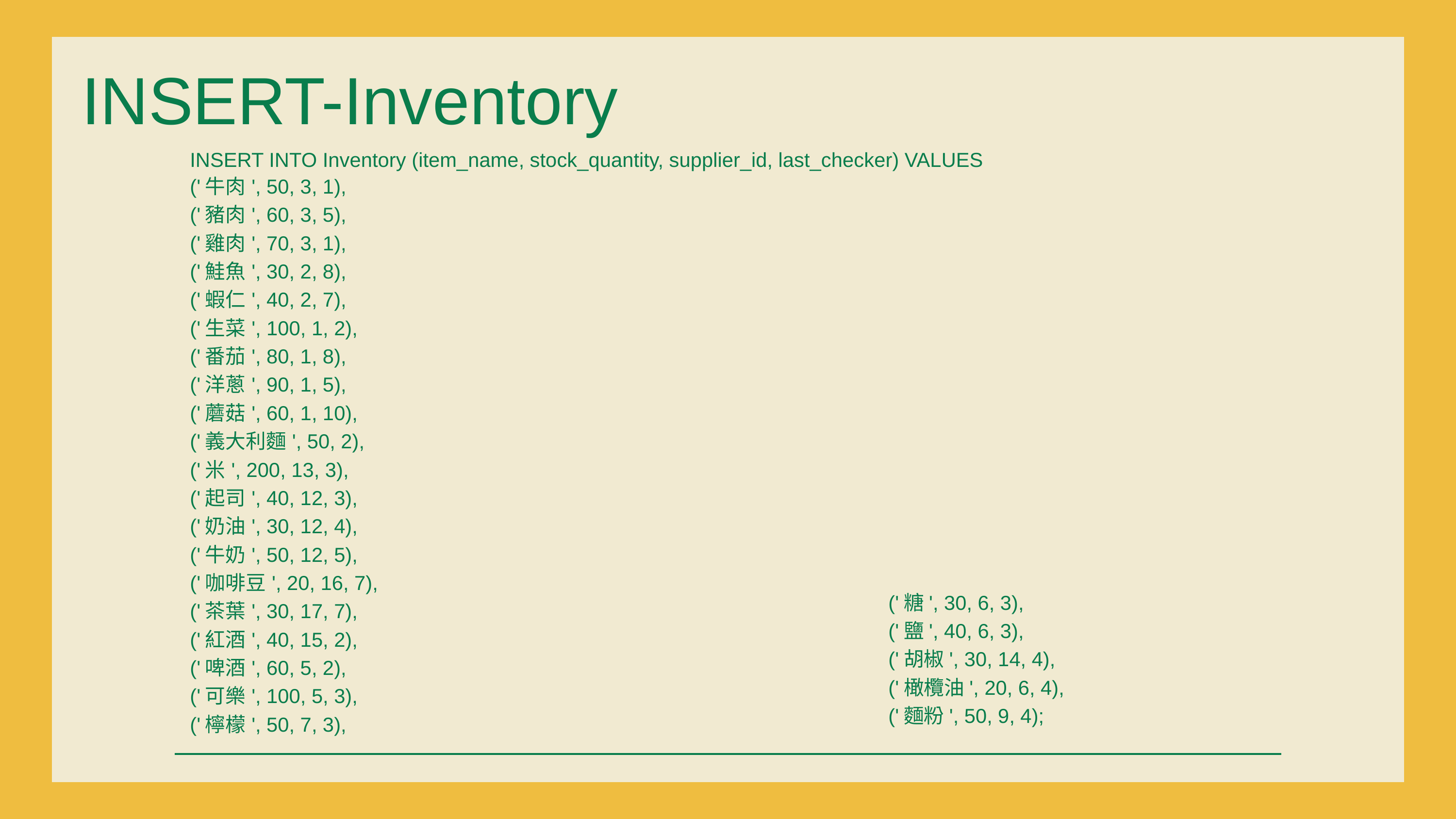

INSERT-Inventory
| INSERT INTO Inventory (item\_name, stock\_quantity, supplier\_id, last\_checker) VALUES ('牛肉', 50, 3, 1), ('豬肉', 60, 3, 5), ('雞肉', 70, 3, 1), ('鮭魚', 30, 2, 8), ('蝦仁', 40, 2, 7), ('生菜', 100, 1, 2), ('番茄', 80, 1, 8), ('洋蔥', 90, 1, 5), ('蘑菇', 60, 1, 10), ('義大利麵', 50, 2), ('米', 200, 13, 3), ('起司', 40, 12, 3), ('奶油', 30, 12, 4), ('牛奶', 50, 12, 5), ('咖啡豆', 20, 16, 7), ('茶葉', 30, 17, 7), ('紅酒', 40, 15, 2), ('啤酒', 60, 5, 2), ('可樂', 100, 5, 3), ('檸檬', 50, 7, 3), |
| --- |
('糖', 30, 6, 3),
('鹽', 40, 6, 3),
('胡椒', 30, 14, 4),
('橄欖油', 20, 6, 4),
('麵粉', 50, 9, 4);